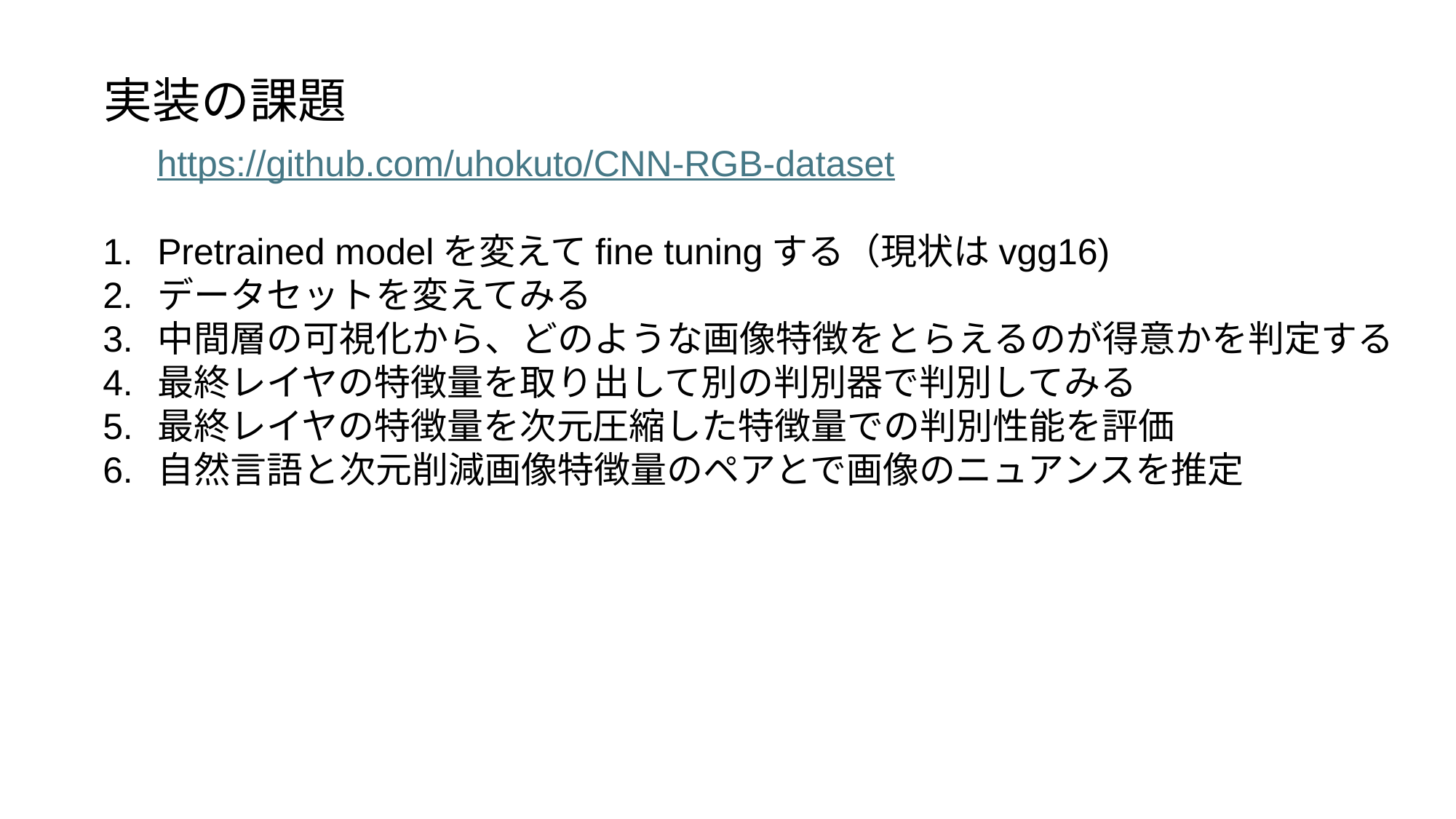

実装の課題
https://github.com/uhokuto/CNN-RGB-dataset

Pretrained modelを変えてfine tuningする（現状はvgg16)
データセットを変えてみる
中間層の可視化から、どのような画像特徴をとらえるのが得意かを判定する
最終レイヤの特徴量を取り出して別の判別器で判別してみる
最終レイヤの特徴量を次元圧縮した特徴量での判別性能を評価
自然言語と次元削減画像特徴量のペアとで画像のニュアンスを推定